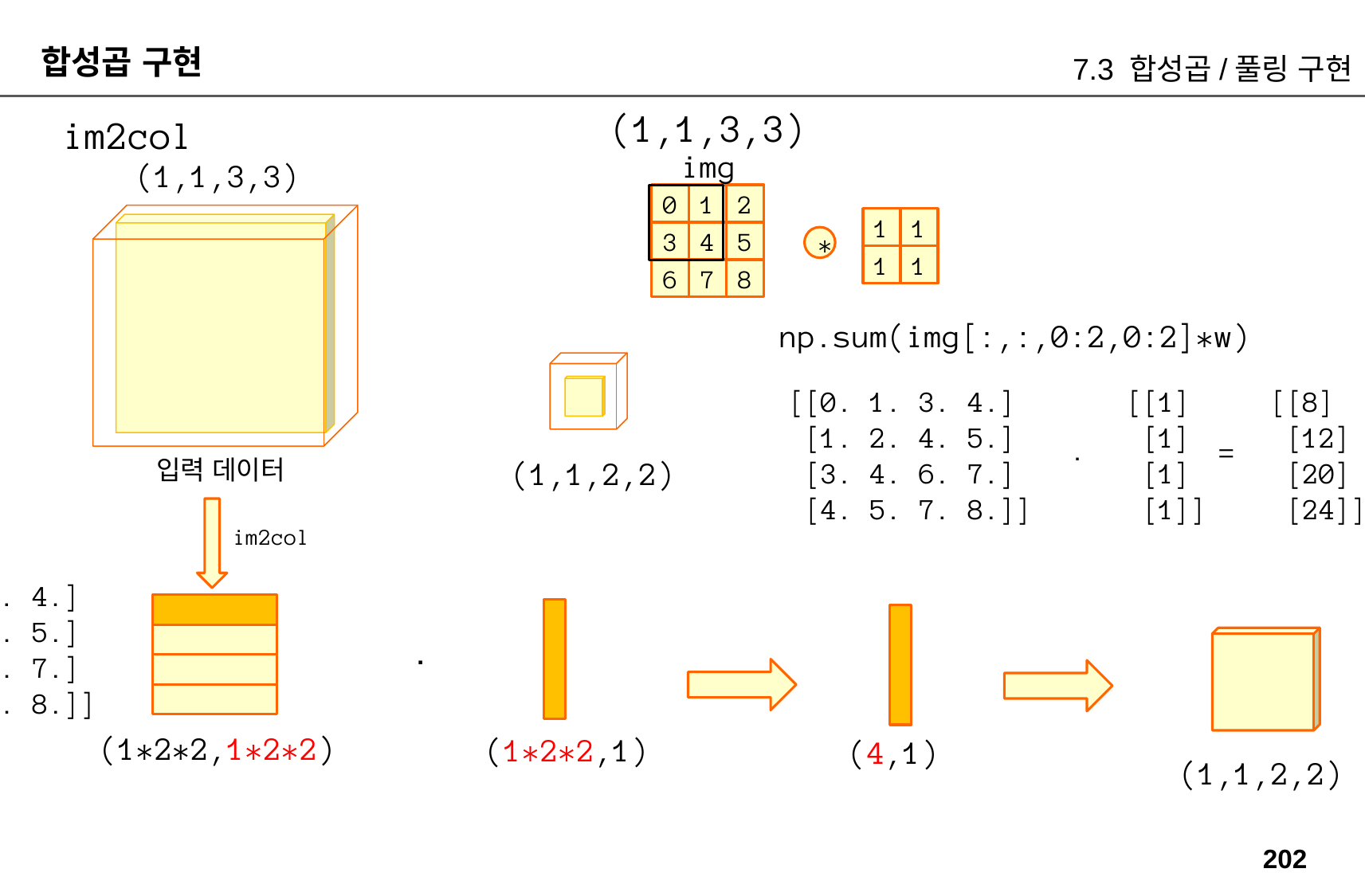

합성곱 구현
7.3 합성곱/풀링 구현
(1,1,3,3)
im2col
img
(1,1,3,3)
0
1
2

1
1

3
4
5
*
1
1
6
7
8
np.sum(img[:,:,0:2,0:2]*w)

[[8]
 [12]
 [20]
 [24]]

[[1]
 [1]
 [1]
 [1]]
[[0. 1. 3. 4.]
 [1. 2. 4. 5.]
 [3. 4. 6. 7.]
 [4. 5. 7. 8.]]
.
=
(1,1,2,2)
입력 데이터

im2col
[[0. 1. 3. 4.]
 [1. 2. 4. 5.]
 [3. 4. 6. 7.]
 [4. 5. 7. 8.]]

.

(1*2*2,1*2*2)
(1*2*2,1)
(4,1)
(1,1,2,2)